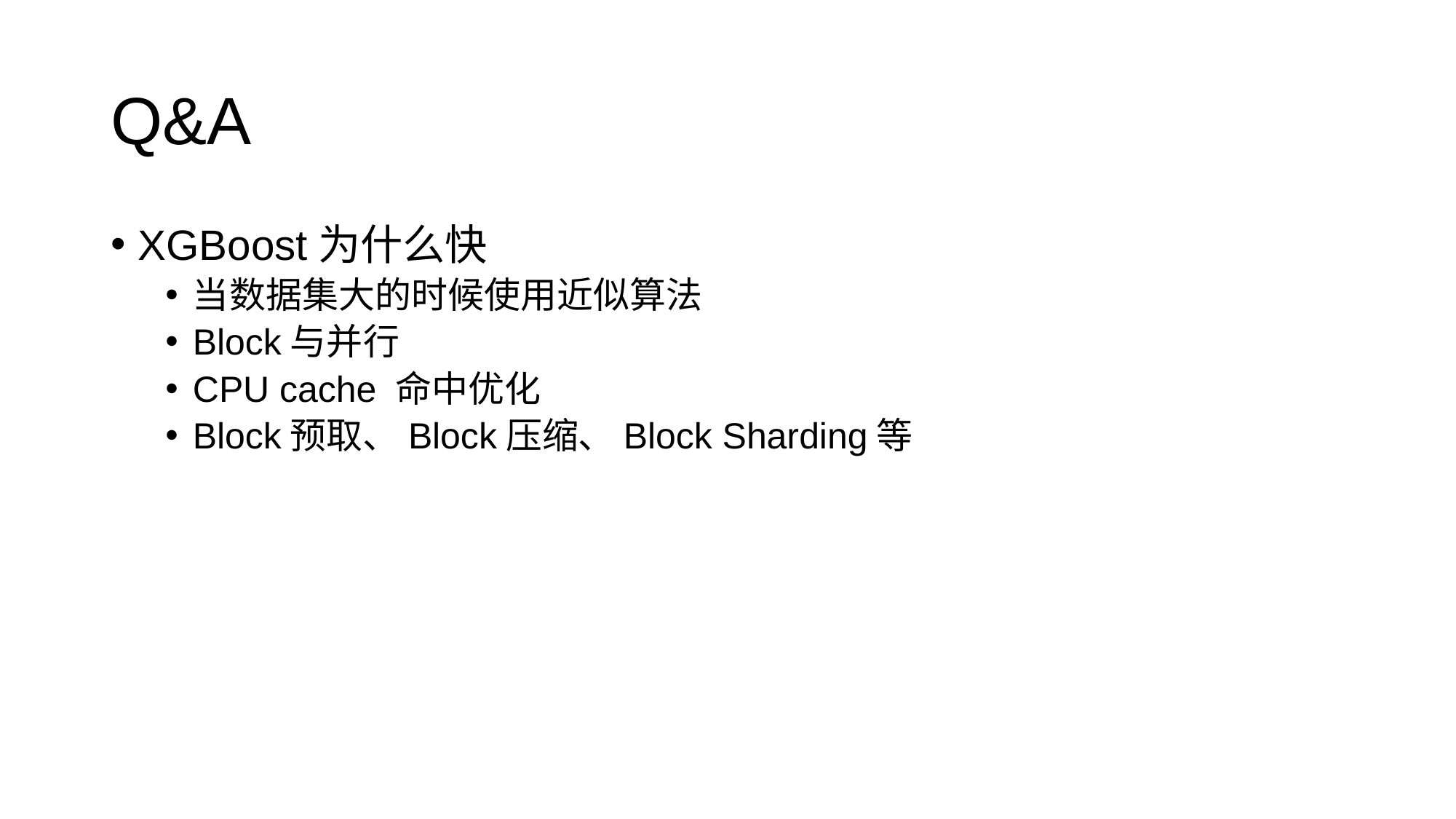

# Q&A
XGBoost为什么快
当数据集大的时候使用近似算法
Block与并行
CPU cache 命中优化
Block预取、Block压缩、Block Sharding等